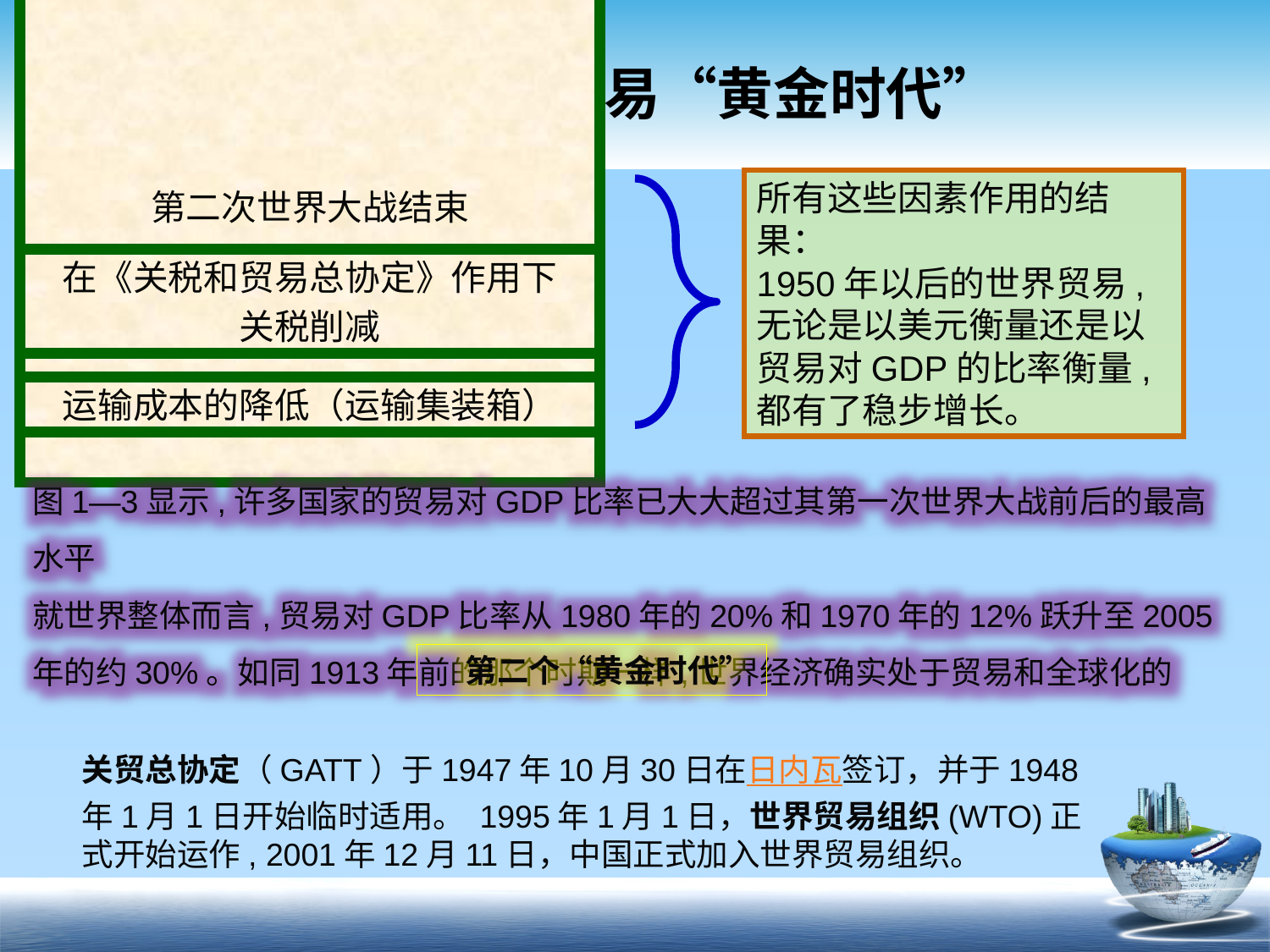

# 1.6 第二个贸易“黄金时代”
所有这些因素作用的结果：
1950年以后的世界贸易,无论是以美元衡量还是以贸易对GDP的比率衡量,都有了稳步增长。
第二次世界大战结束

在《关税和贸易总协定》作用下
关税削减
运输成本的降低（运输集装箱）
图1—3显示,许多国家的贸易对GDP比率已大大超过其第一次世界大战前后的最高水平
就世界整体而言,贸易对GDP比率从1980年的20%和1970年的12%跃升至2005年的约30%。如同1913年前的那个时期一样,世界经济确实处于贸易和全球化的

    第二个“黄金时代”
关贸总协定（GATT）于1947年10月30日在日内瓦签订，并于1948年1月1日开始临时适用。 1995年1月1日，世界贸易组织(WTO)正式开始运作, 2001年12月11日，中国正式加入世界贸易组织。